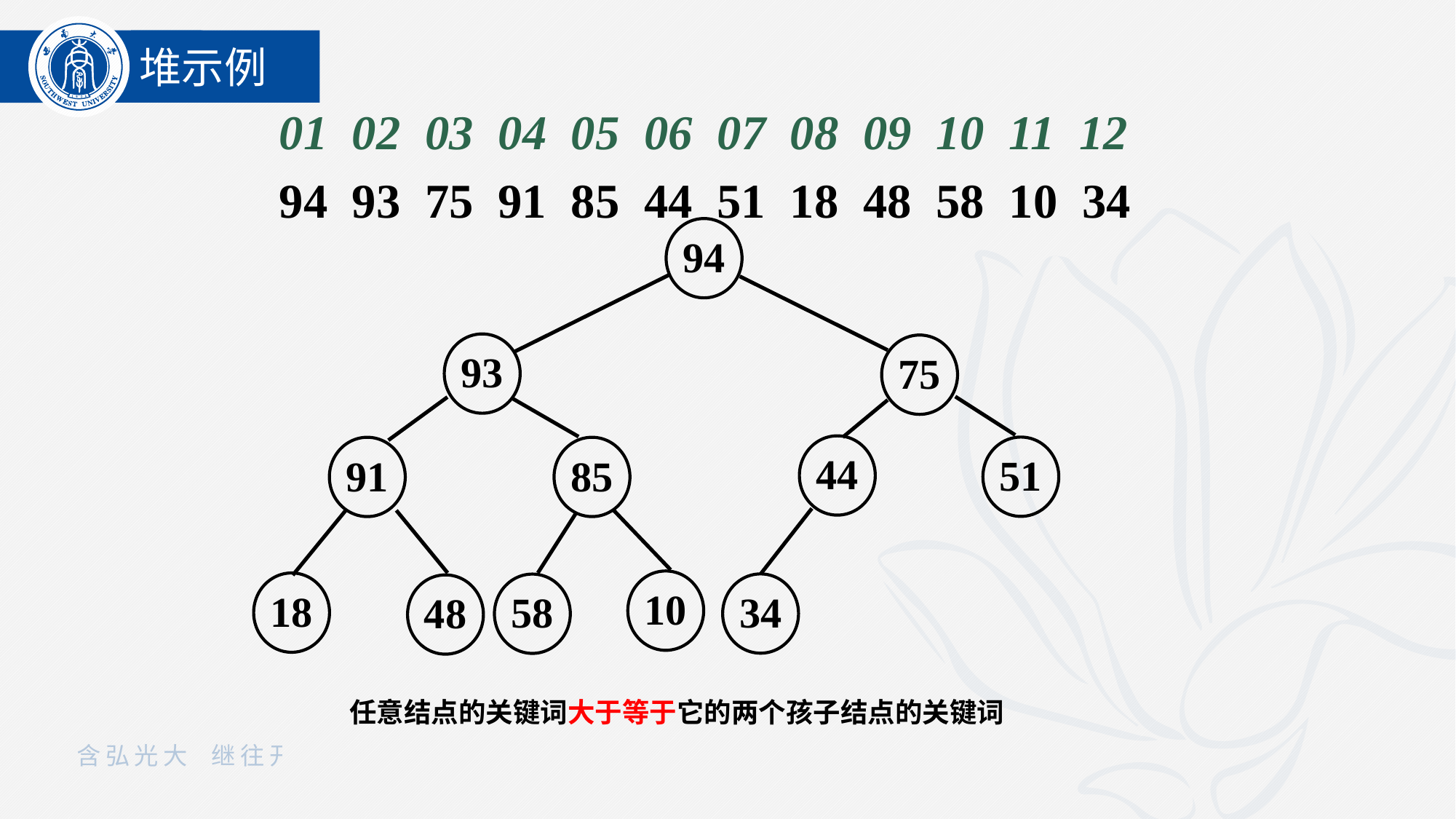

堆示例
          01  02  03  04  05  06  07  08  09  10  11  12
          94  93  75  91  85  44  51  18  48  58  10  34
94

93
75

44
51
91
85

10
18
34
58
48
任意结点的关键词大于等于它的两个孩子结点的关键词